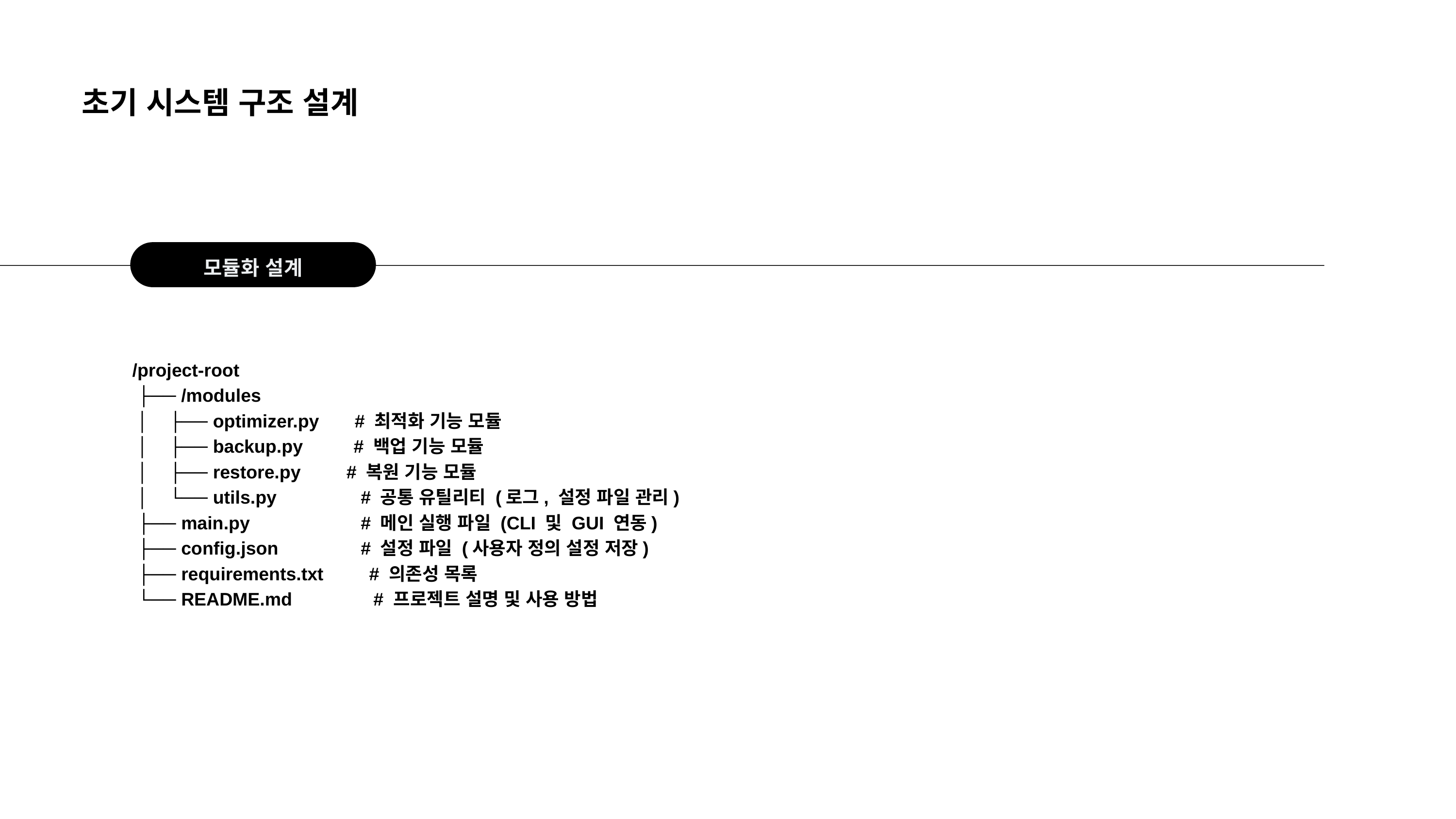

초기 시스템 구조 설계

모듈화 설계

/project-root
 ├── /modules
 │    ├── optimizer.py       # 최적화 기능 모듈
 │    ├── backup.py          # 백업 기능 모듈
 │    ├── restore.py         # 복원 기능 모듈
 │    └── utils.py         	  # 공통 유틸리티 (로그, 설정 파일 관리)
 ├── main.py                 	  # 메인 실행 파일 (CLI 및 GUI 연동)
 ├── config.json             	  # 설정 파일 (사용자 정의 설정 저장)
 ├── requirements.txt         # 의존성 목록
 └── README.md                # 프로젝트 설명 및 사용 방법